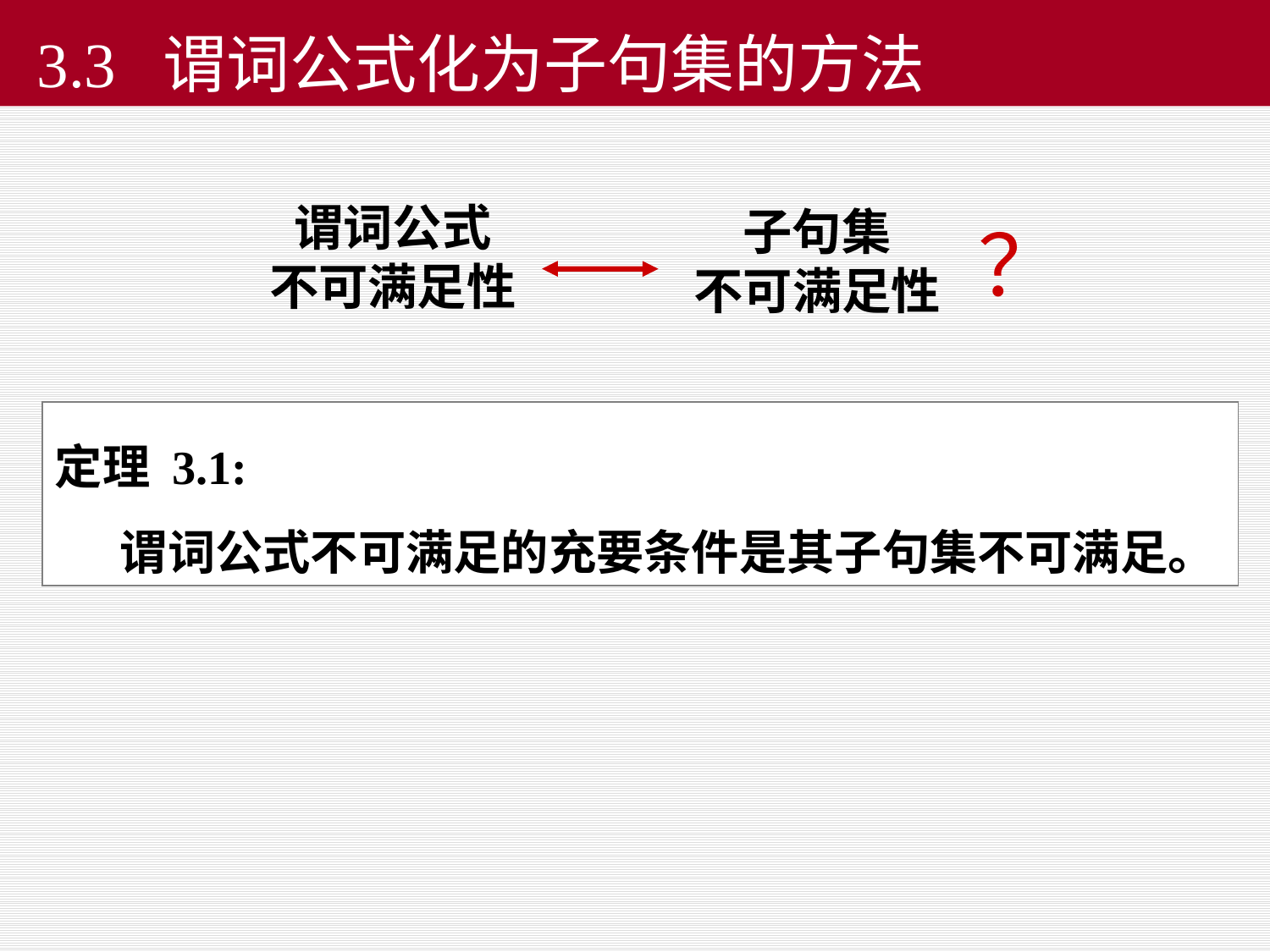

3.3  谓词公式化为子句集的方法
谓词公式
不可满足性
子句集
不可满足性
？

定理 3.1:
     谓词公式不可满足的充要条件是其子句集不可满足。
63